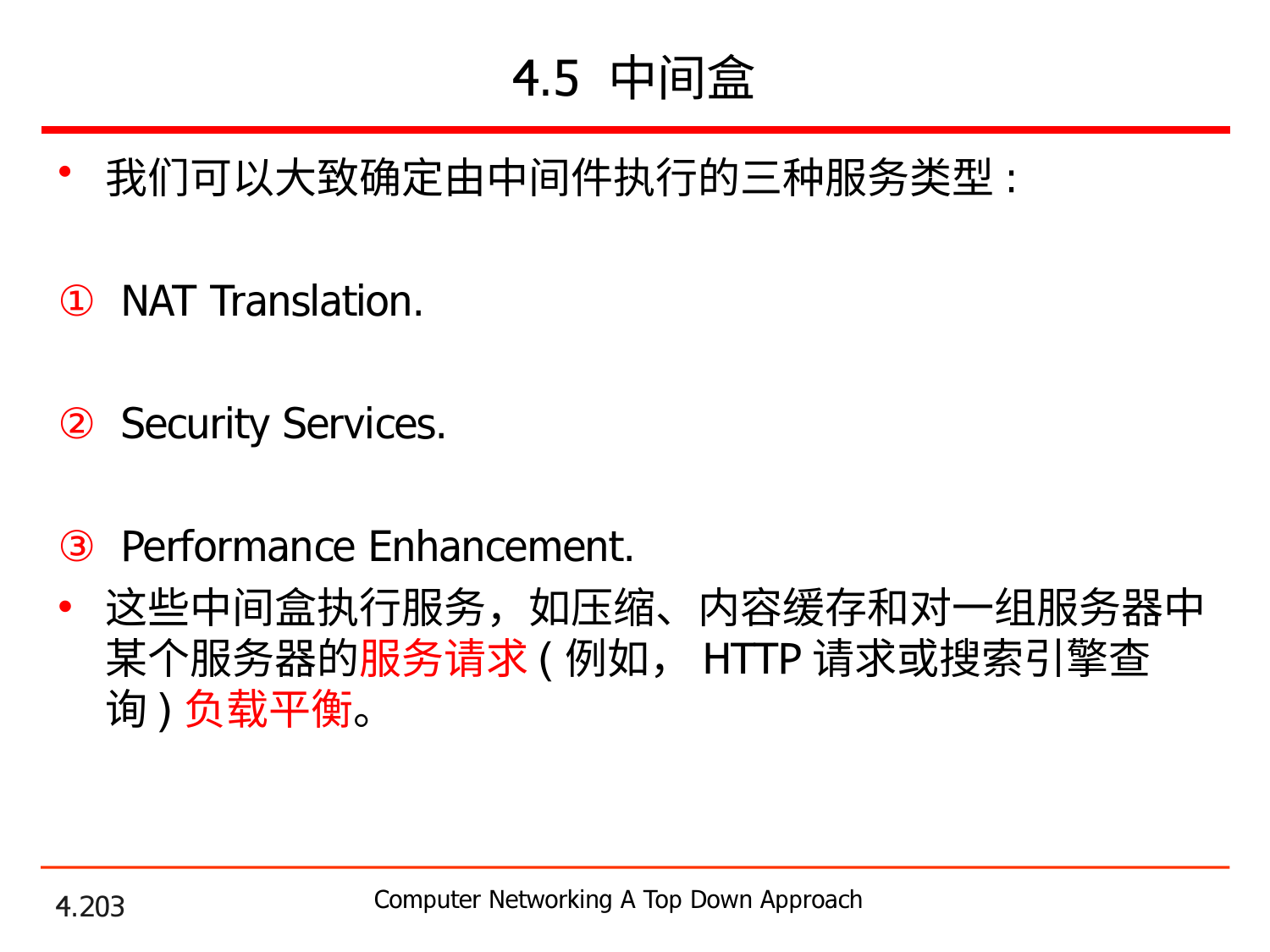

# 4.5 中间盒
我们可以大致确定由中间件执行的三种服务类型:

NAT Translation.

Security Services.

Performance Enhancement.
这些中间盒执行服务，如压缩、内容缓存和对一组服务器中某个服务器的服务请求(例如，HTTP请求或搜索引擎查询)负载平衡。